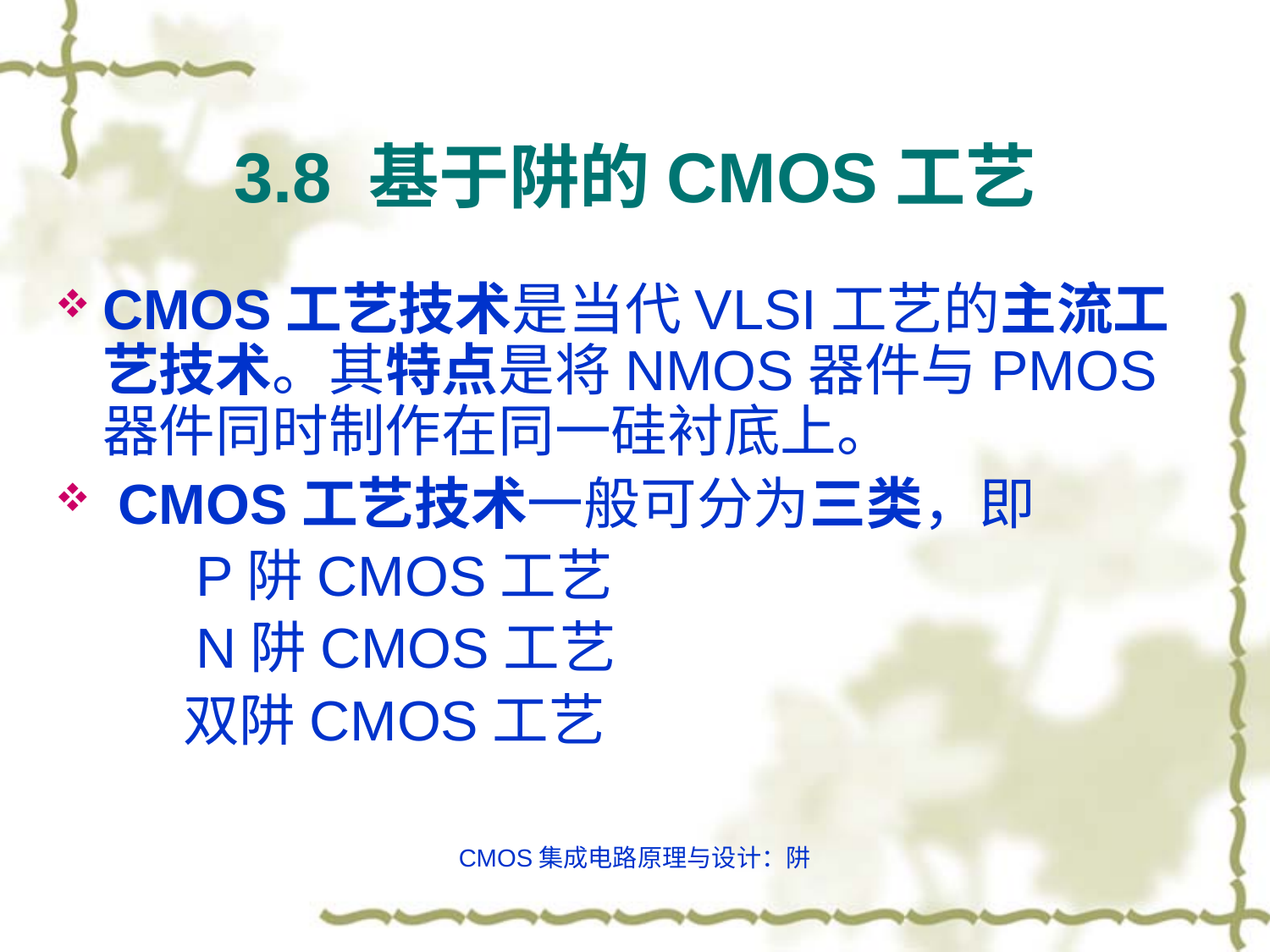

# 3.8 基于阱的CMOS工艺
CMOS工艺技术是当代VLSI工艺的主流工艺技术。其特点是将NMOS器件与PMOS器件同时制作在同一硅衬底上。
 CMOS工艺技术一般可分为三类，即
         P阱CMOS工艺
         N阱CMOS工艺
         双阱CMOS工艺
CMOS集成电路原理与设计：阱
35